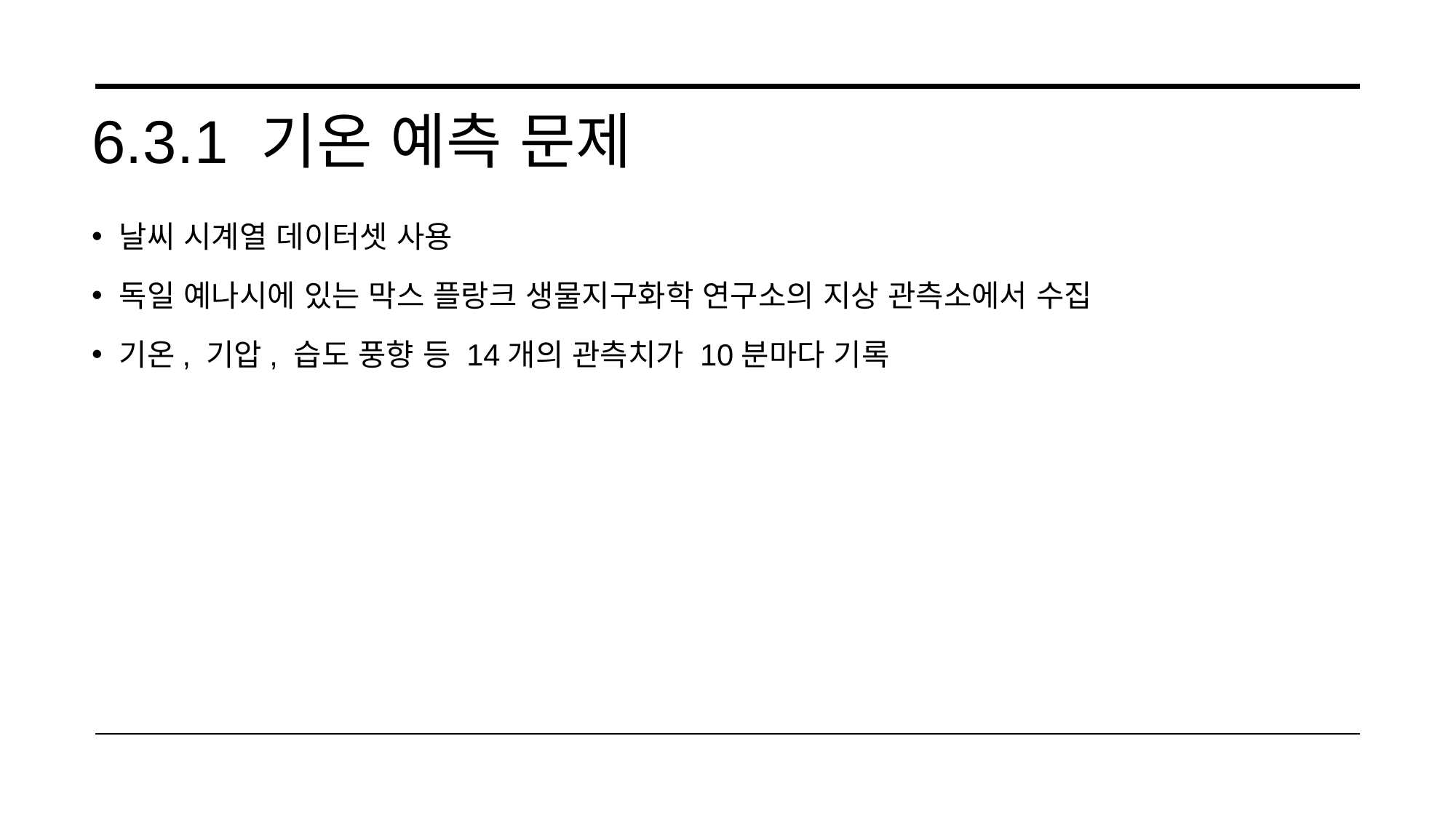

# 6.3.1 기온 예측 문제
날씨 시계열 데이터셋 사용
독일 예나시에 있는 막스 플랑크 생물지구화학 연구소의 지상 관측소에서 수집
기온, 기압, 습도 풍향 등 14개의 관측치가 10분마다 기록